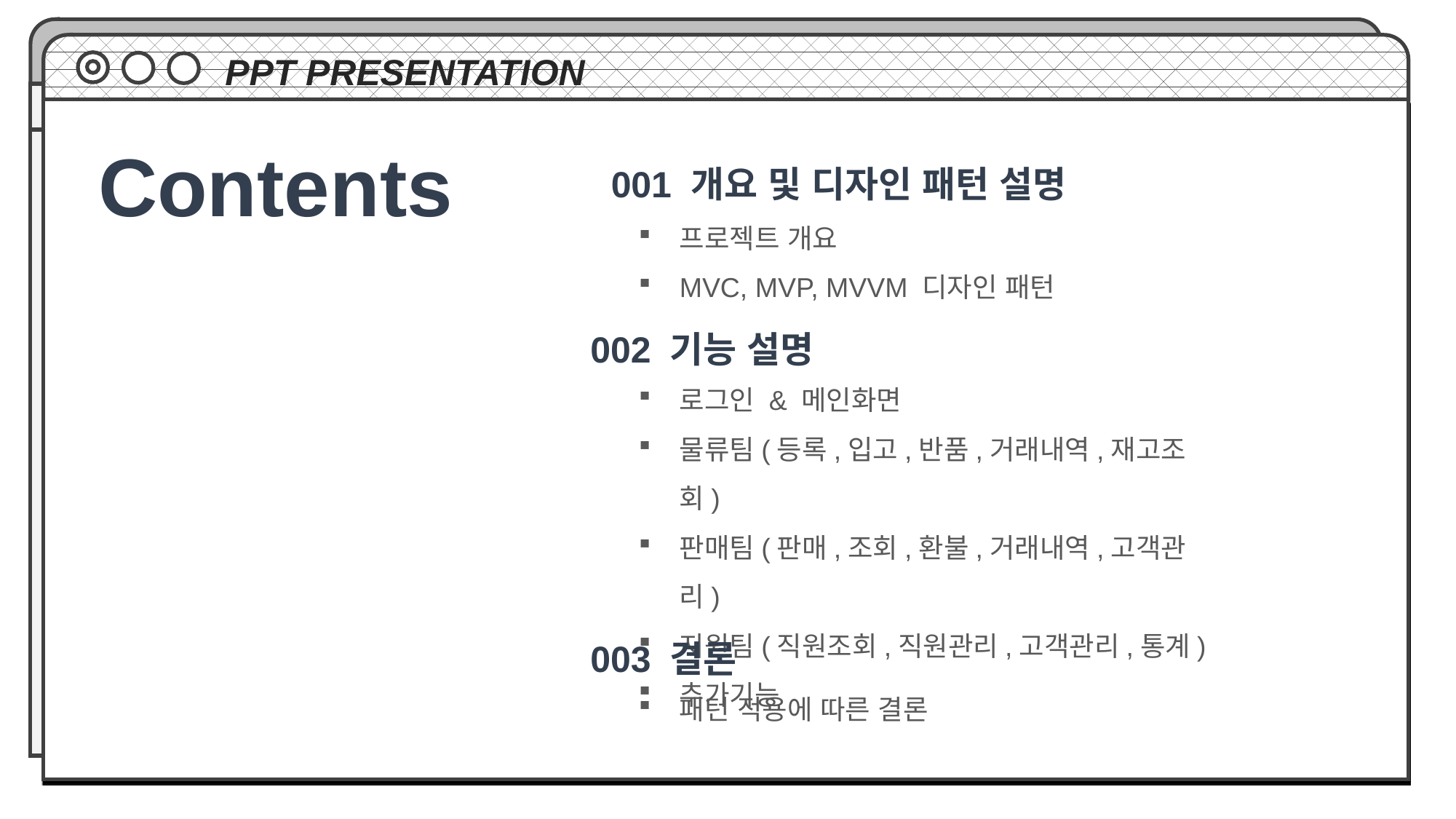

PPT PRESENTATION

Contents

   001 개요 및 디자인 패턴 설명

프로젝트 개요
MVC, MVP, MVVM 디자인 패턴

002 기능 설명

로그인 & 메인화면
물류팀(등록,입고,반품,거래내역,재고조회)
판매팀(판매,조회,환불,거래내역,고객관리)
지원팀(직원조회,직원관리,고객관리,통계)
추가기능
003 결론

패턴 적용에 따른 결론